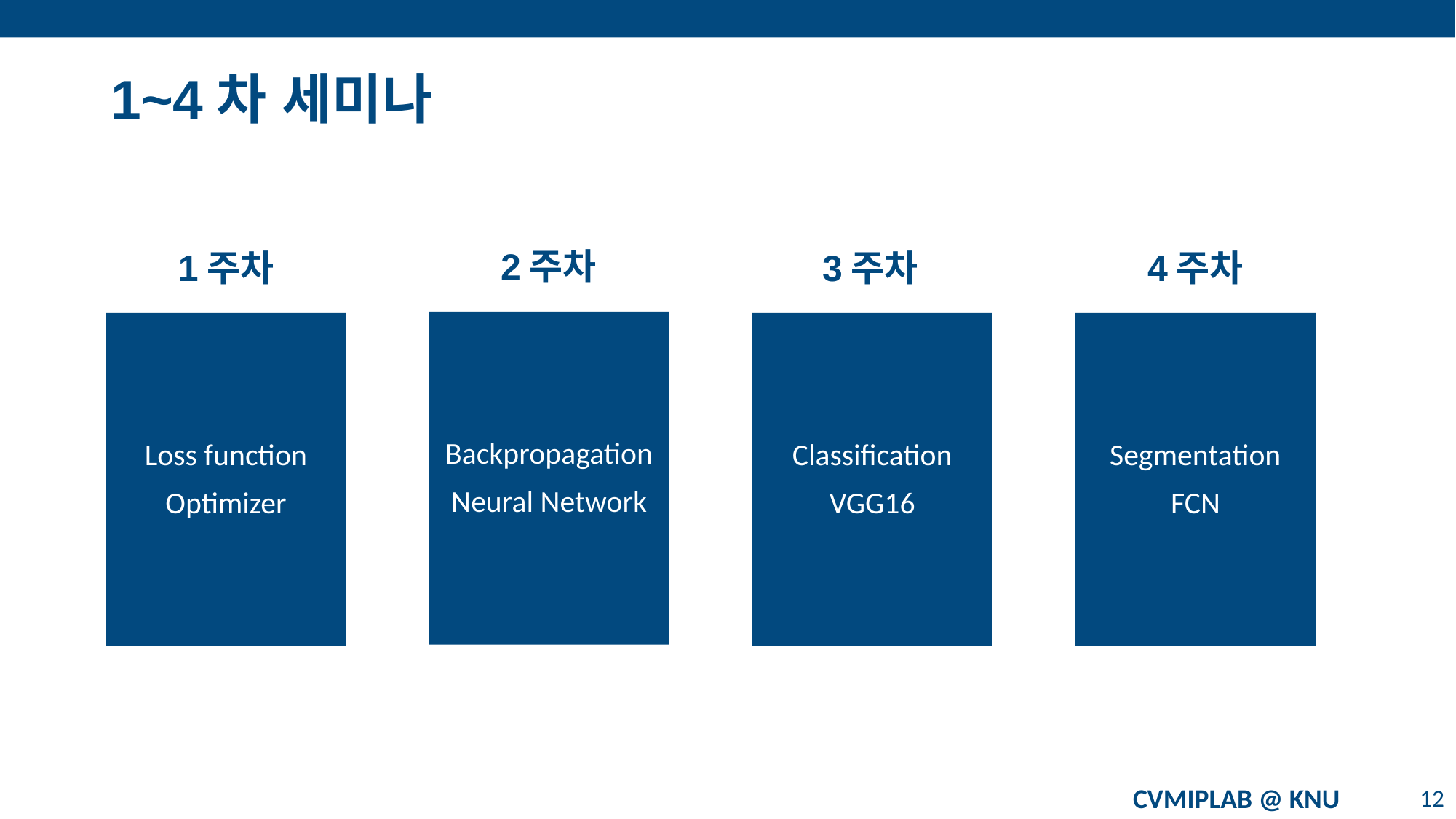

# 1~4차 세미나
2주차
1주차
3주차
4주차
Backpropagation
Neural Network
Segmentation
FCN
Classification
VGG16
Loss function
Optimizer
CVMIPLAB @ KNU
12